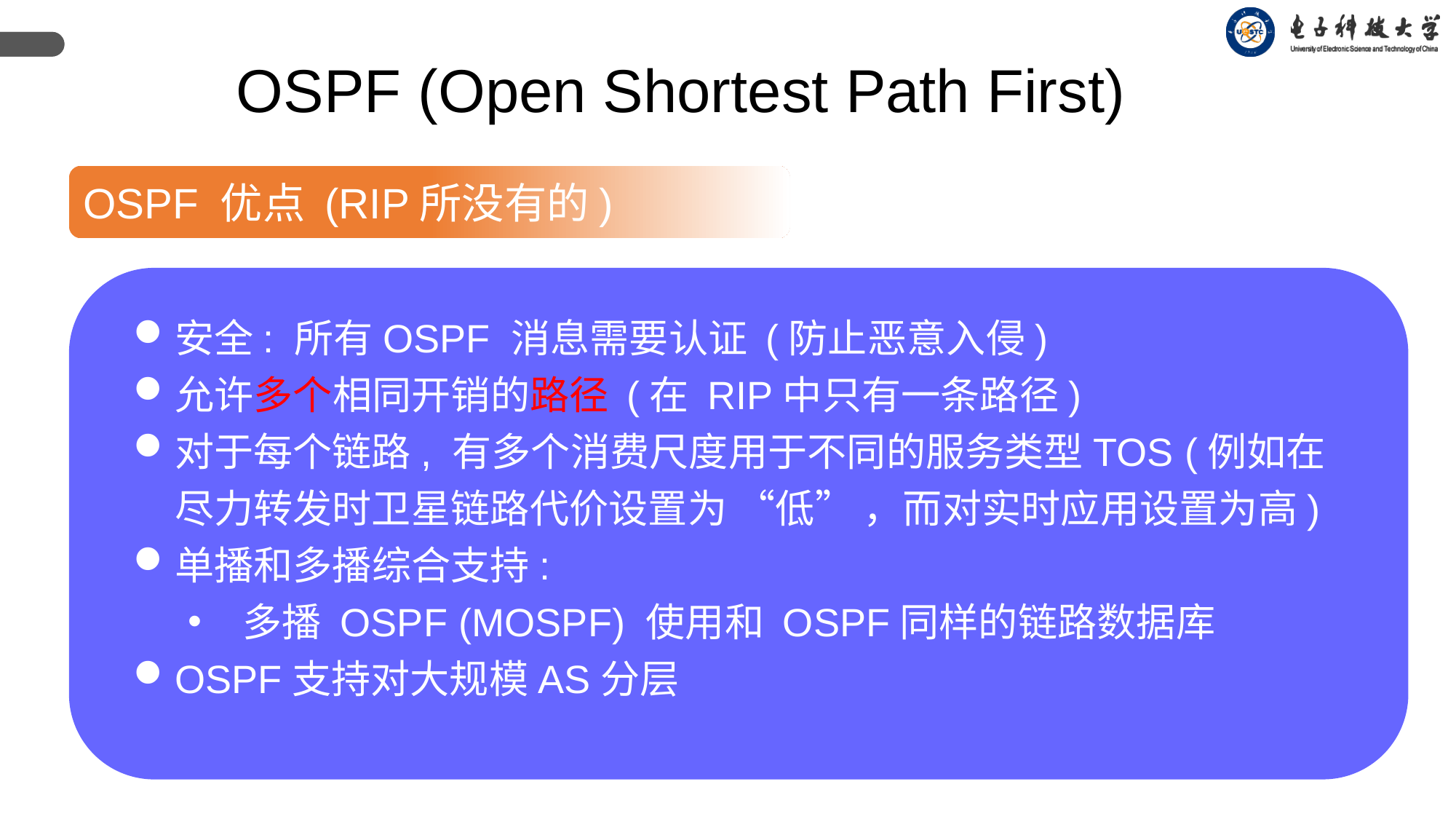

OSPF (Open Shortest Path First)
OSPF 优点 (RIP所没有的)

安全: 所有OSPF 消息需要认证 (防止恶意入侵)
允许多个相同开销的路径 (在 RIP中只有一条路径)
对于每个链路, 有多个消费尺度用于不同的服务类型TOS (例如在尽力转发时卫星链路代价设置为 “低” ，而对实时应用设置为高)
单播和多播综合支持:
多播 OSPF (MOSPF) 使用和 OSPF同样的链路数据库
OSPF支持对大规模AS分层